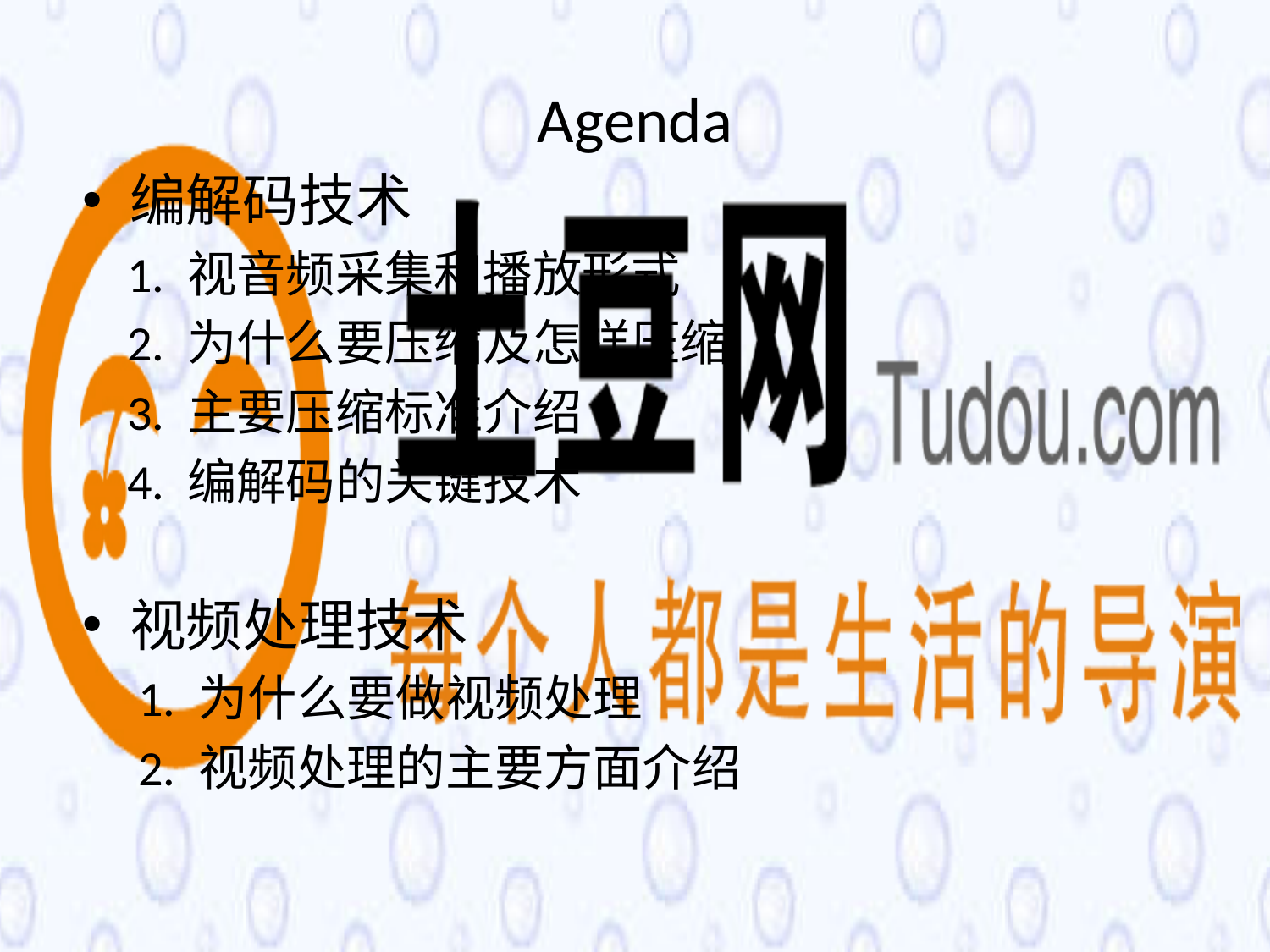

# Agenda
编解码技术
    1. 视音频采集和播放形式
    2. 为什么要压缩及怎样压缩
    3. 主要压缩标准介绍
    4. 编解码的关键技术

视频处理技术
     1. 为什么要做视频处理
     2. 视频处理的主要方面介绍